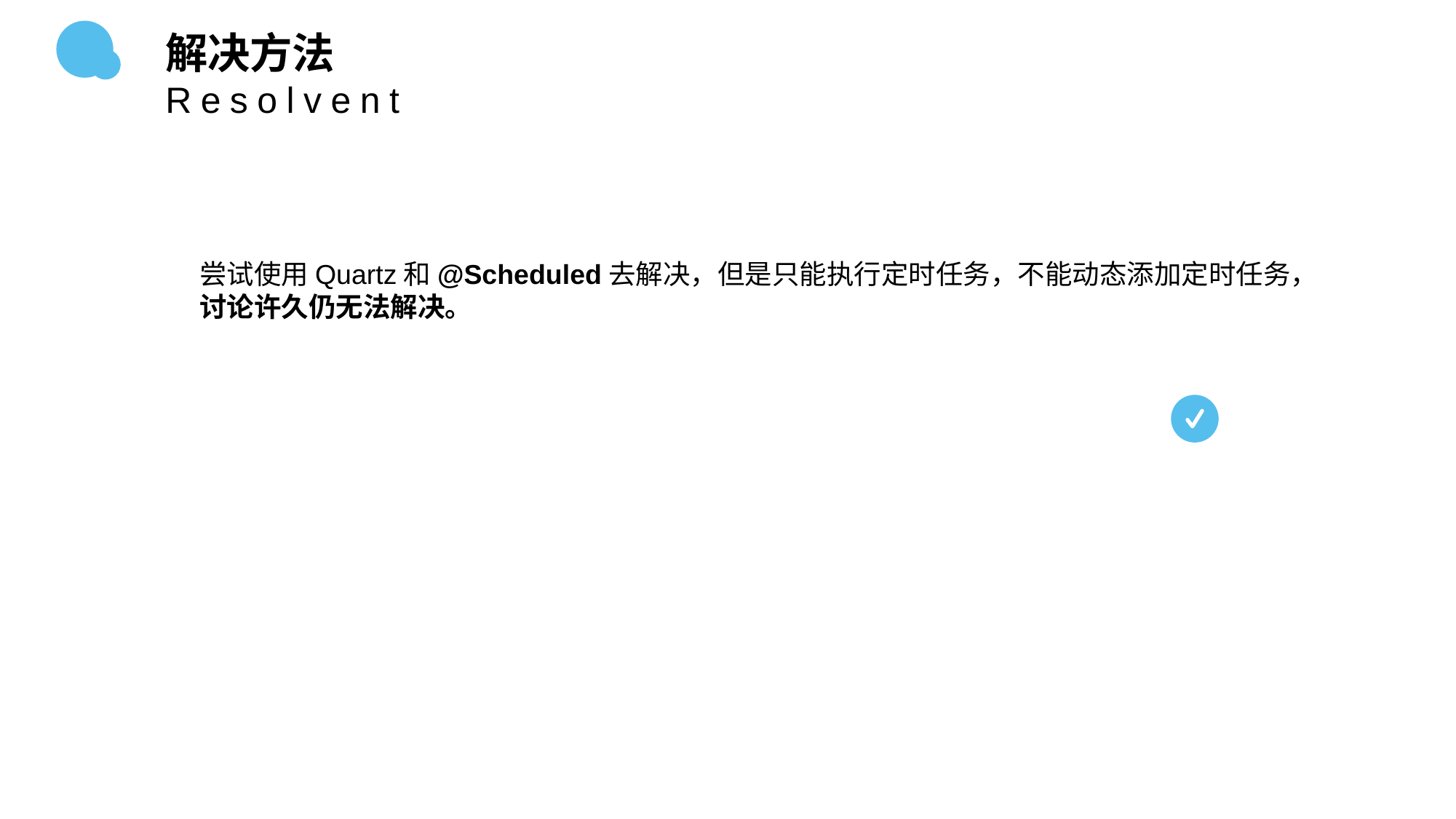

解决方法
Resolvent
尝试使用Quartz和@Scheduled去解决，但是只能执行定时任务，不能动态添加定时任务，
讨论许久仍无法解决。